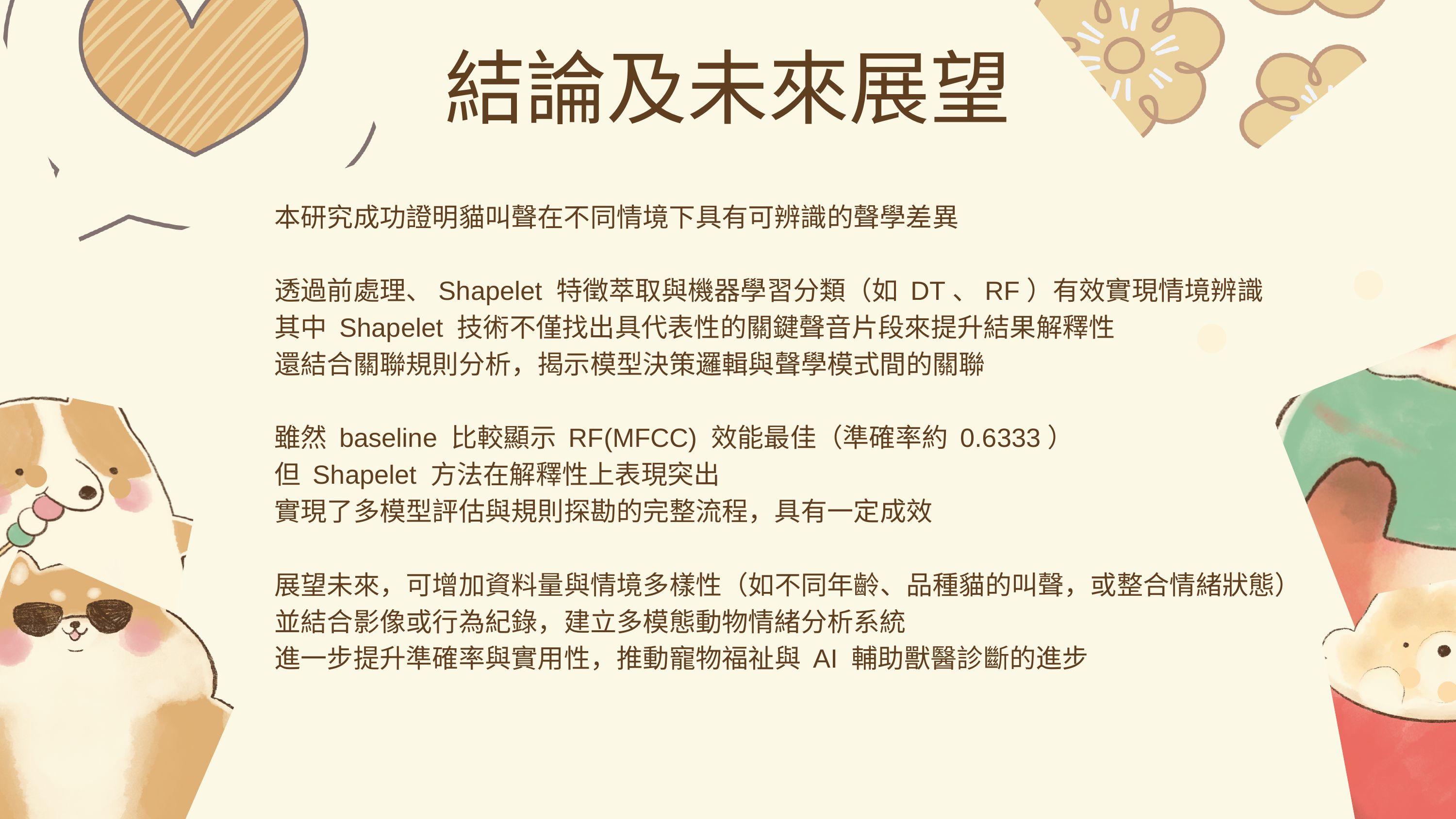

結論及未來展望
本研究成功證明貓叫聲在不同情境下具有可辨識的聲學差異

透過前處理、Shapelet 特徵萃取與機器學習分類（如 DT、RF）有效實現情境辨識
其中 Shapelet 技術不僅找出具代表性的關鍵聲音片段來提升結果解釋性
還結合關聯規則分析，揭示模型決策邏輯與聲學模式間的關聯

雖然 baseline 比較顯示 RF(MFCC) 效能最佳（準確率約 0.6333）
但 Shapelet 方法在解釋性上表現突出
實現了多模型評估與規則探勘的完整流程，具有一定成效

展望未來，可增加資料量與情境多樣性（如不同年齡、品種貓的叫聲，或整合情緒狀態）
並結合影像或行為紀錄，建立多模態動物情緒分析系統
進一步提升準確率與實用性，推動寵物福祉與 AI 輔助獸醫診斷的進步

53